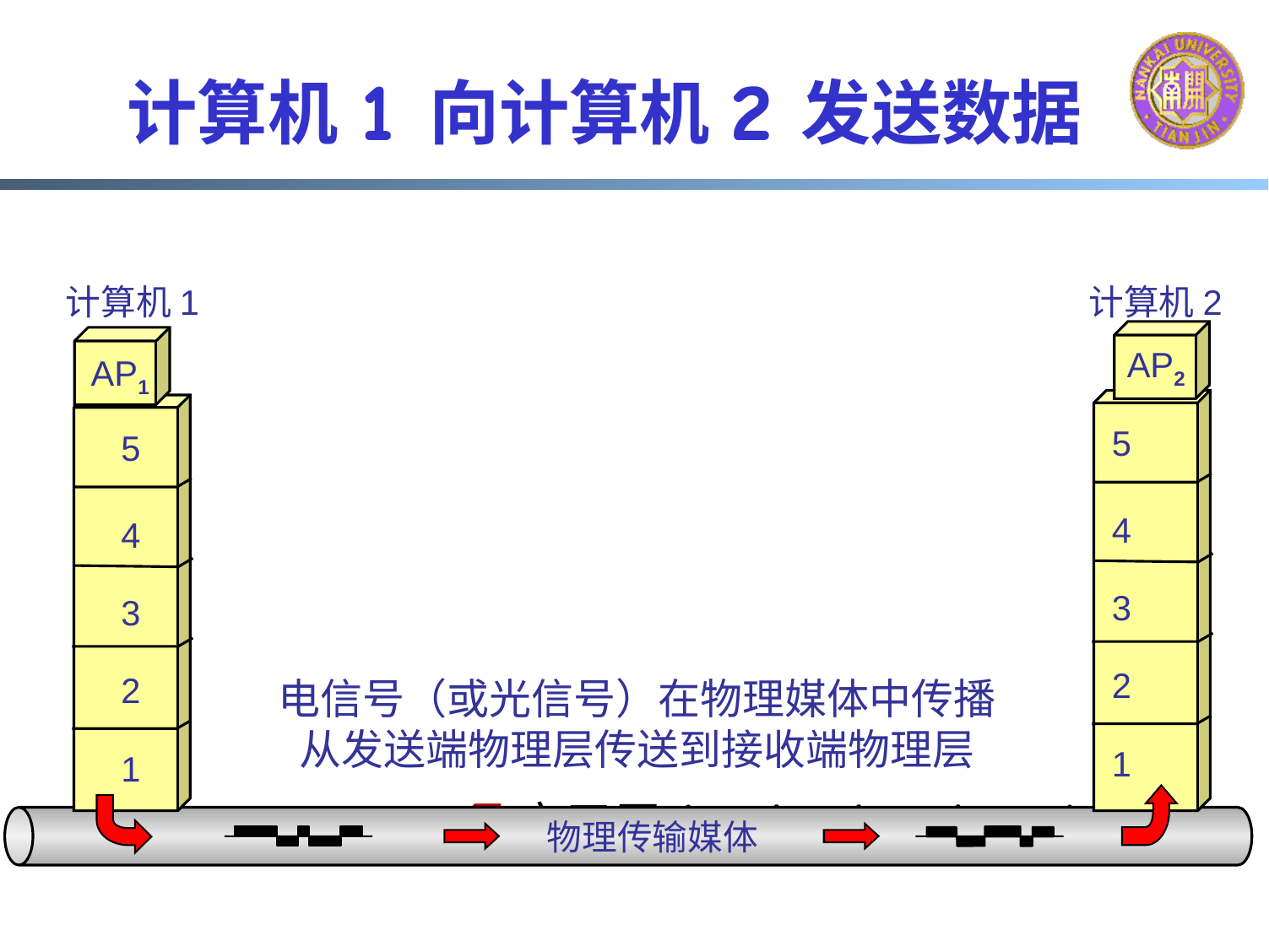

# 计算机 1 向计算机 2 发送数据

计算机 1
计算机 2

AP2
AP1

5
5

4
4

3
3

2
2
电信号（或光信号）在物理媒体中传播
从发送端物理层传送到接收端物理层

1
1
应用层(application layer)

物理传输媒体